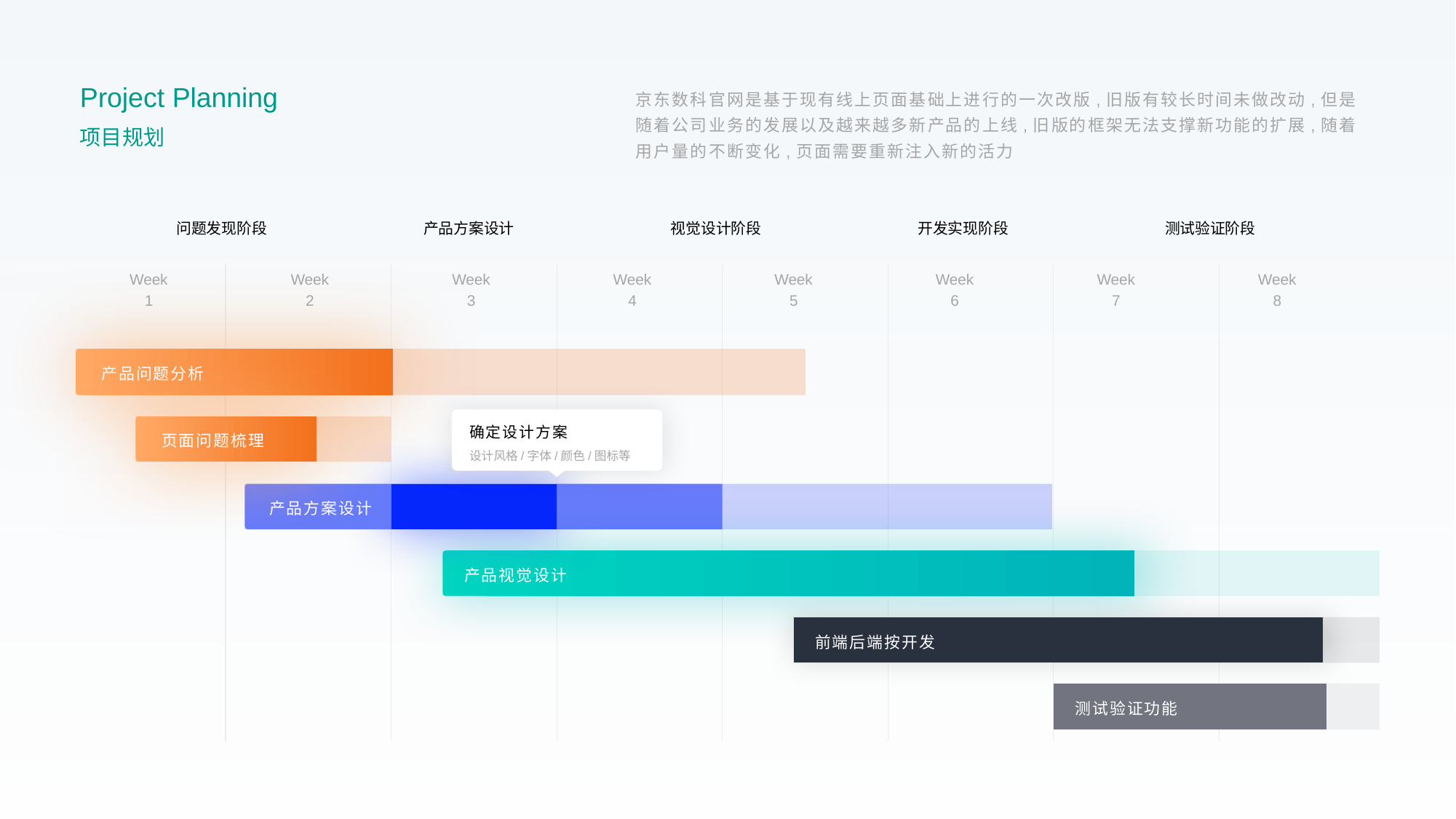

Project Planning
京东数科官网是基于现有线上页面基础上进行的一次改版,旧版有较长时间未做改动,但是随着公司业务的发展以及越来越多新产品的上线,旧版的框架无法支撑新功能的扩展,随着用户量的不断变化,页面需要重新注入新的活力
项目规划
问题发现阶段
产品方案设计
视觉设计阶段
开发实现阶段
测试验证阶段
Week
1
Week
2
Week
3
Week
4
Week
5
Week
6
Week
7
Week
8

产品问题分析

确定设计方案

页面问题梳理
设计风格/字体/颜色/图标等

产品方案设计

产品视觉设计

前端后端按开发

测试验证功能